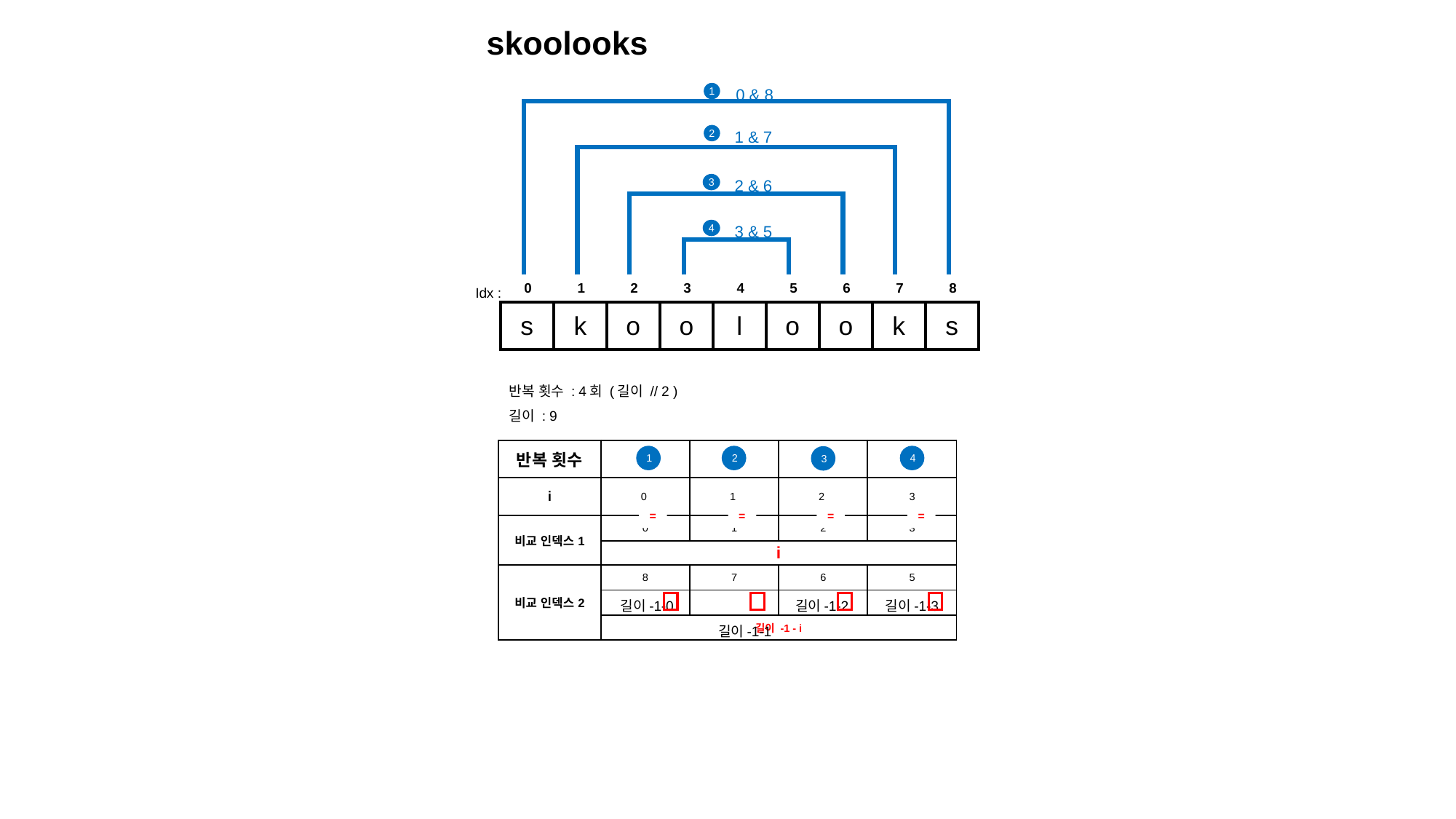

# skoolooks

0 & 8
1
1 & 7
2

2 & 6
3

3 & 5
4
| 0 | 1 | 2 | 3 | 4 | 5 | 6 | 7 | 8 |
| --- | --- | --- | --- | --- | --- | --- | --- | --- |
Idx :
| s | k | o | o | l | o | o | k | s |
| --- | --- | --- | --- | --- | --- | --- | --- | --- |
반복 횟수 : 4회 (길이 // 2 )
길이 : 9
| 반복 횟수 |  |  |  |  |
| --- | --- | --- | --- | --- |
| i | 0 | 1 | 2 | 3 |
| 비교 인덱스1 | 0 | 1 | 2 | 3 |
|  | i |  |  |  |
| 비교 인덱스2 | 8 | 7 | 6 | 5 |
|  |  |  |  |  |
|  | 길이 -1 - i |  |  |  |
1
2
4
3
=
=
=
=
길이-1-0
길이-1-2
길이-1-3

길이-1-1